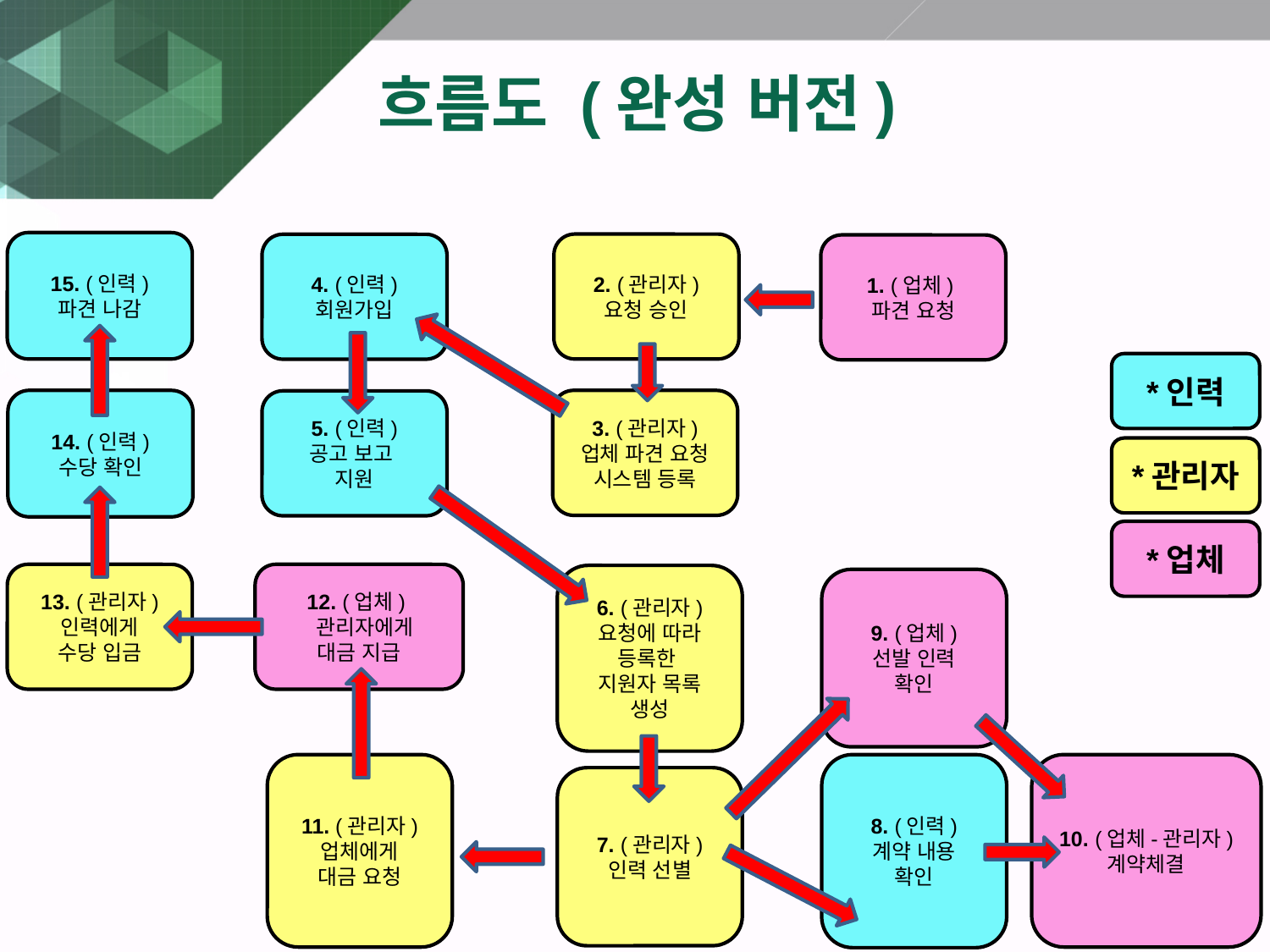

# 흐름도 (완성 버전)
15. (인력)
파견 나감
2. (관리자)
요청 승인
4. (인력)
회원가입
1. (업체)
파견 요청

*인력
14. (인력)
수당 확인
3. (관리자)
업체 파견 요청 시스템 등록
5. (인력)
공고 보고
지원
*관리자

*업체
13. (관리자)
인력에게
수당 입금
12. (업체)
 관리자에게
대금 지급
6. (관리자)
요청에 따라
등록한
지원자 목록
생성
9. (업체)
선발 인력
확인

11. (관리자)
업체에게
대금 요청
8. (인력)
계약 내용
확인
10. (업체-관리자)
계약체결
7. (관리자)
인력 선별